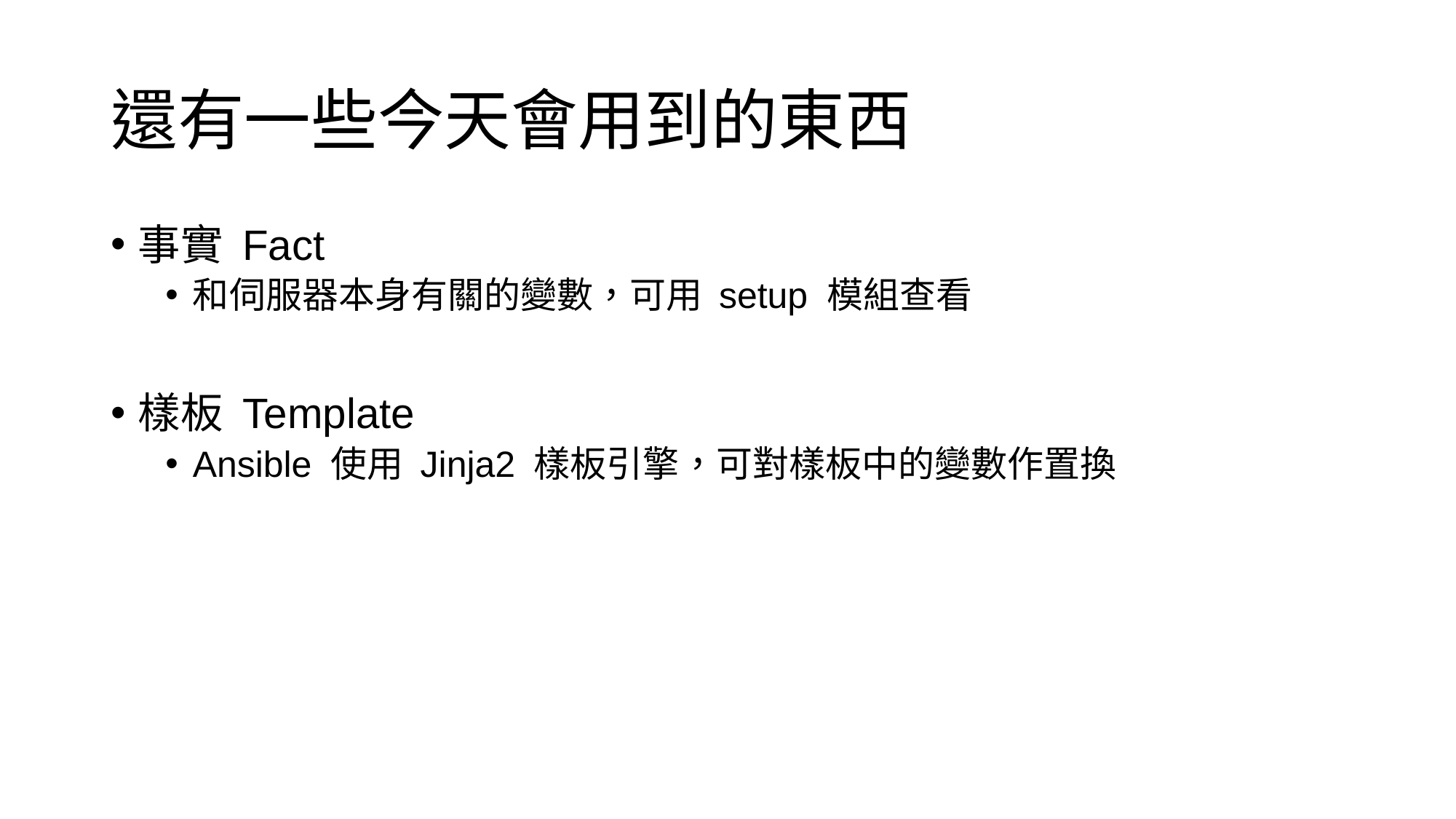

# 還有一些今天會用到的東西
事實 Fact
和伺服器本身有關的變數，可用 setup 模組查看

樣板 Template
Ansible 使用 Jinja2 樣板引擎，可對樣板中的變數作置換